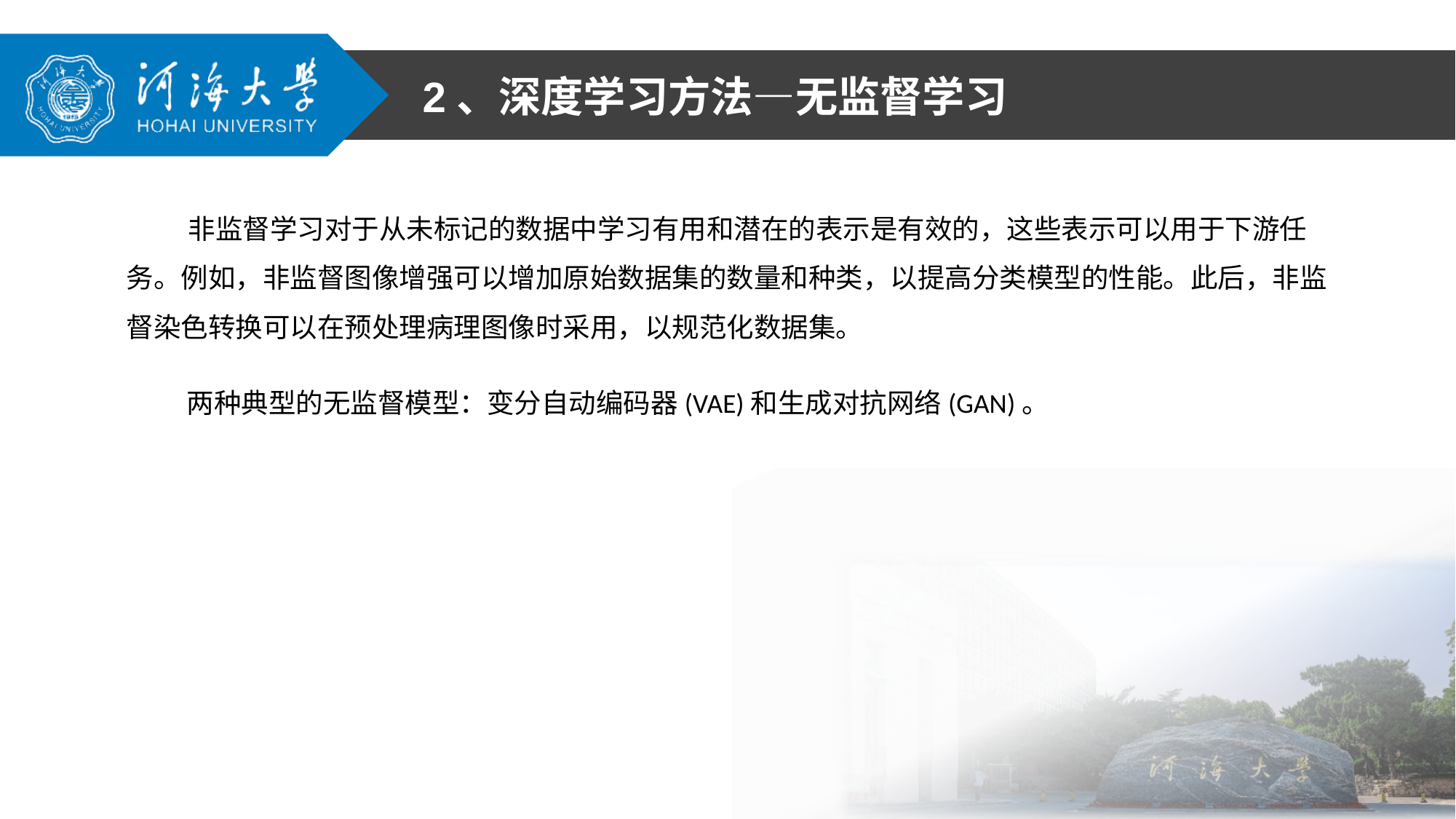

2、深度学习方法—无监督学习
         非监督学习对于从未标记的数据中学习有用和潜在的表示是有效的，这些表示可以用于下游任务。例如，非监督图像增强可以增加原始数据集的数量和种类，以提高分类模型的性能。此后，非监督染色转换可以在预处理病理图像时采用，以规范化数据集。
两种典型的无监督模型：变分自动编码器(VAE)和生成对抗网络(GAN)。